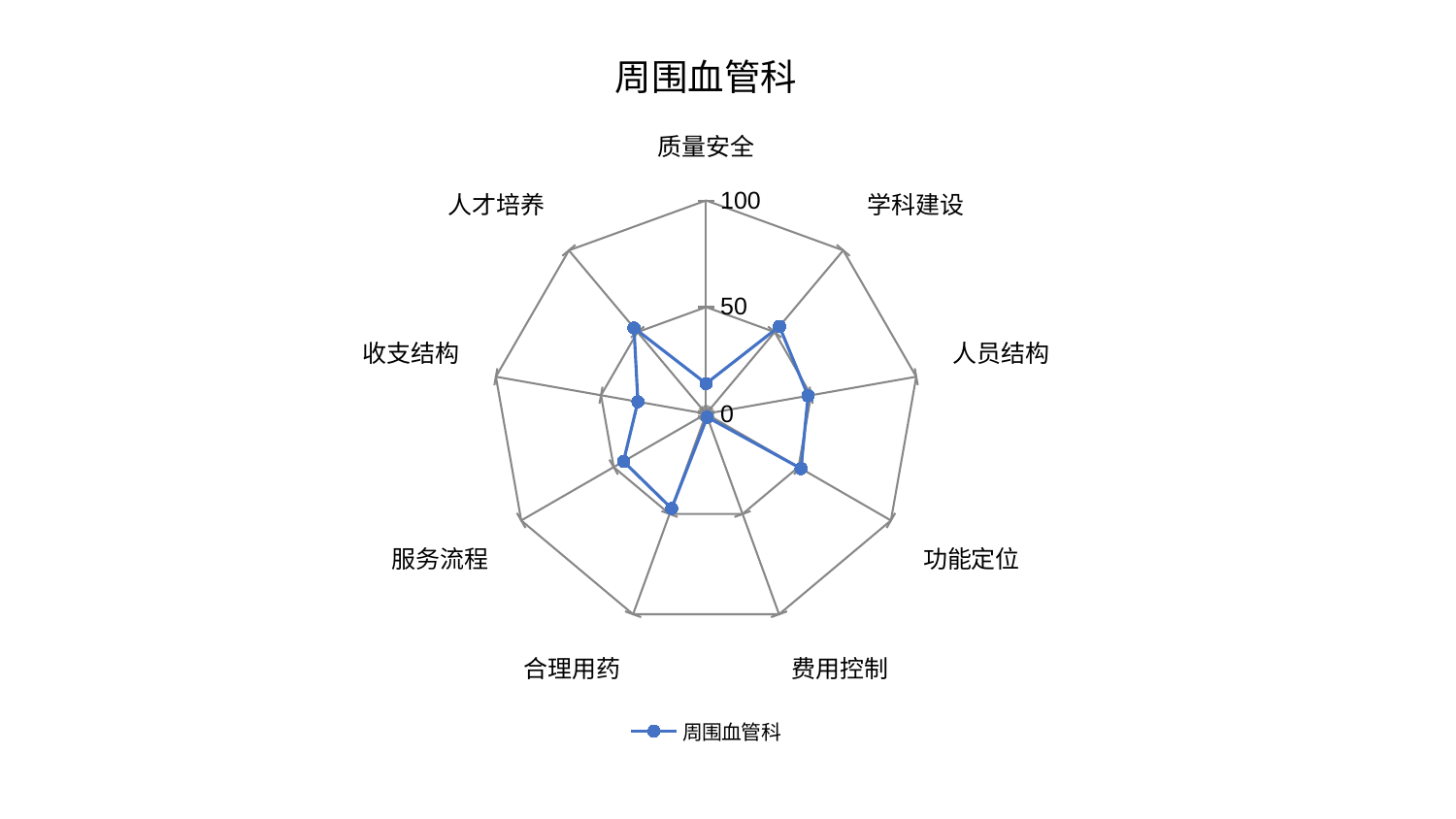

### Chart: 周围血管科

| Category | 周围血管科 |
|---|---|
| 质量安全 | 14.15918241685309 |
| 学科建设 | 53.48511136538183 |
| 人员结构 | 48.53875240459838 |
| 功能定位 | 51.37457814675338 |
| 费用控制 | 1.6757850421814084 |
| 合理用药 | 47.23788301527129 |
| 服务流程 | 44.67237883399911 |
| 收支结构 | 32.4441048126783 |
| 人才培养 | 52.5765278859422 |
98